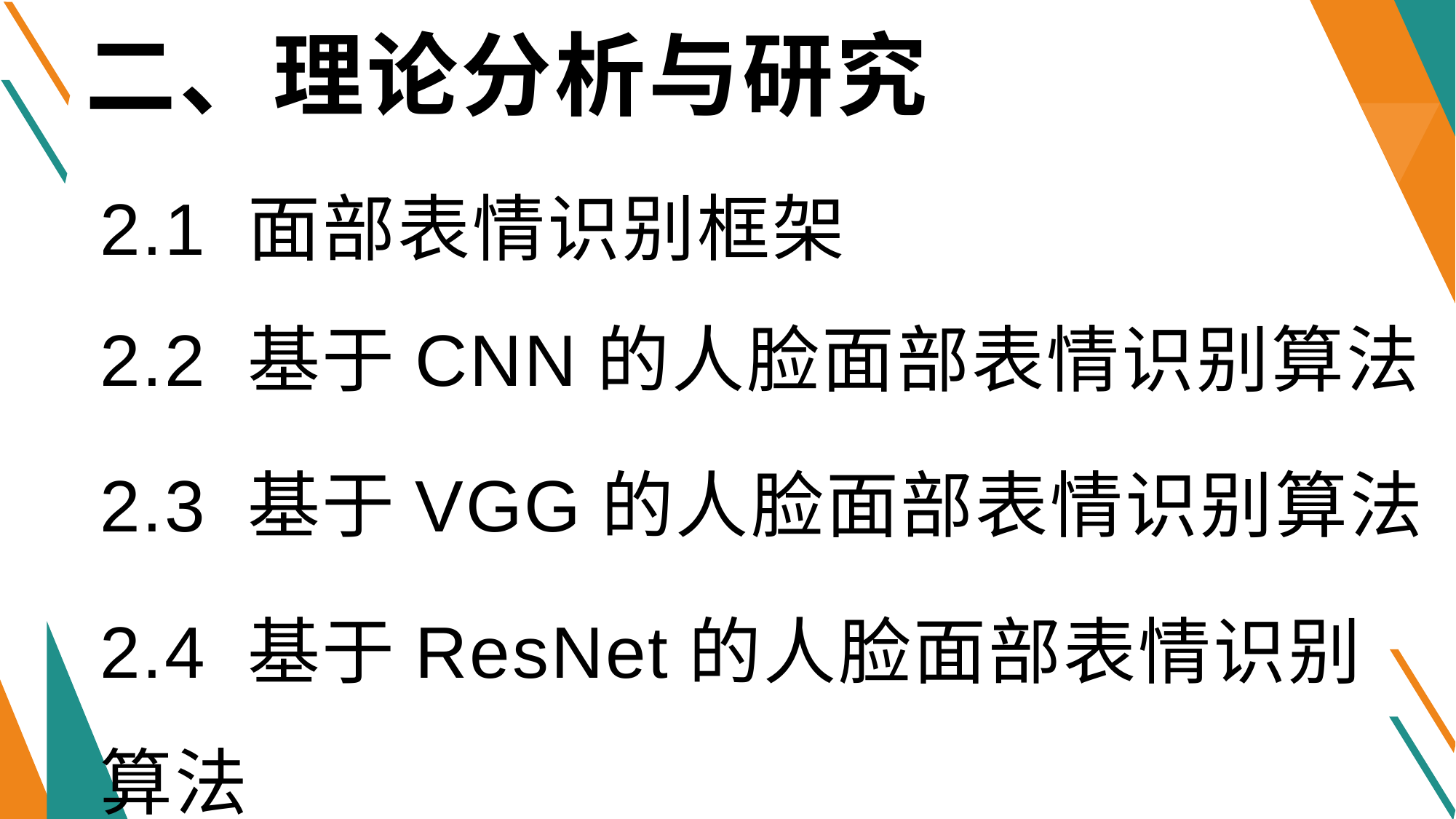

# 二、理论分析与研究
2.1 面部表情识别框架
2.2 基于CNN的人脸面部表情识别算法
2.3 基于VGG的人脸面部表情识别算法
2.4 基于ResNet的人脸面部表情识别算法